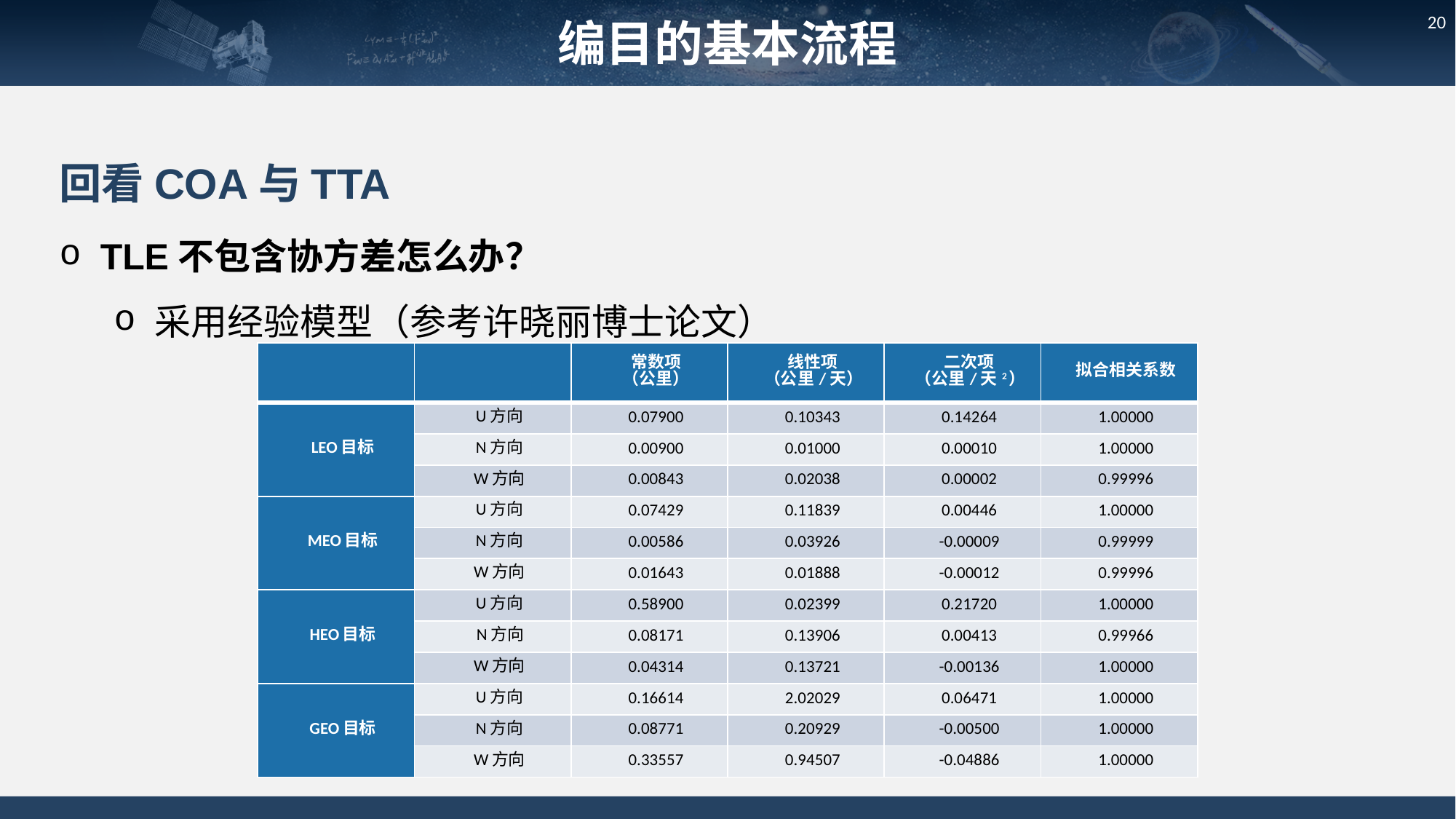

编目的基本流程
20
回看COA与TTA
TLE不包含协方差怎么办？
采用经验模型（参考许晓丽博士论文）
|  |  | 常数项 （公里） | 线性项 （公里/天） | 二次项 （公里/天2） | 拟合相关系数 |
| --- | --- | --- | --- | --- | --- |
| LEO目标 | U方向 | 0.07900 | 0.10343 | 0.14264 | 1.00000 |
|  | N方向 | 0.00900 | 0.01000 | 0.00010 | 1.00000 |
|  | W方向 | 0.00843 | 0.02038 | 0.00002 | 0.99996 |
| MEO目标 | U方向 | 0.07429 | 0.11839 | 0.00446 | 1.00000 |
|  | N方向 | 0.00586 | 0.03926 | -0.00009 | 0.99999 |
|  | W方向 | 0.01643 | 0.01888 | -0.00012 | 0.99996 |
| HEO目标 | U方向 | 0.58900 | 0.02399 | 0.21720 | 1.00000 |
|  | N方向 | 0.08171 | 0.13906 | 0.00413 | 0.99966 |
|  | W方向 | 0.04314 | 0.13721 | -0.00136 | 1.00000 |
| GEO目标 | U方向 | 0.16614 | 2.02029 | 0.06471 | 1.00000 |
|  | N方向 | 0.08771 | 0.20929 | -0.00500 | 1.00000 |
|  | W方向 | 0.33557 | 0.94507 | -0.04886 | 1.00000 |